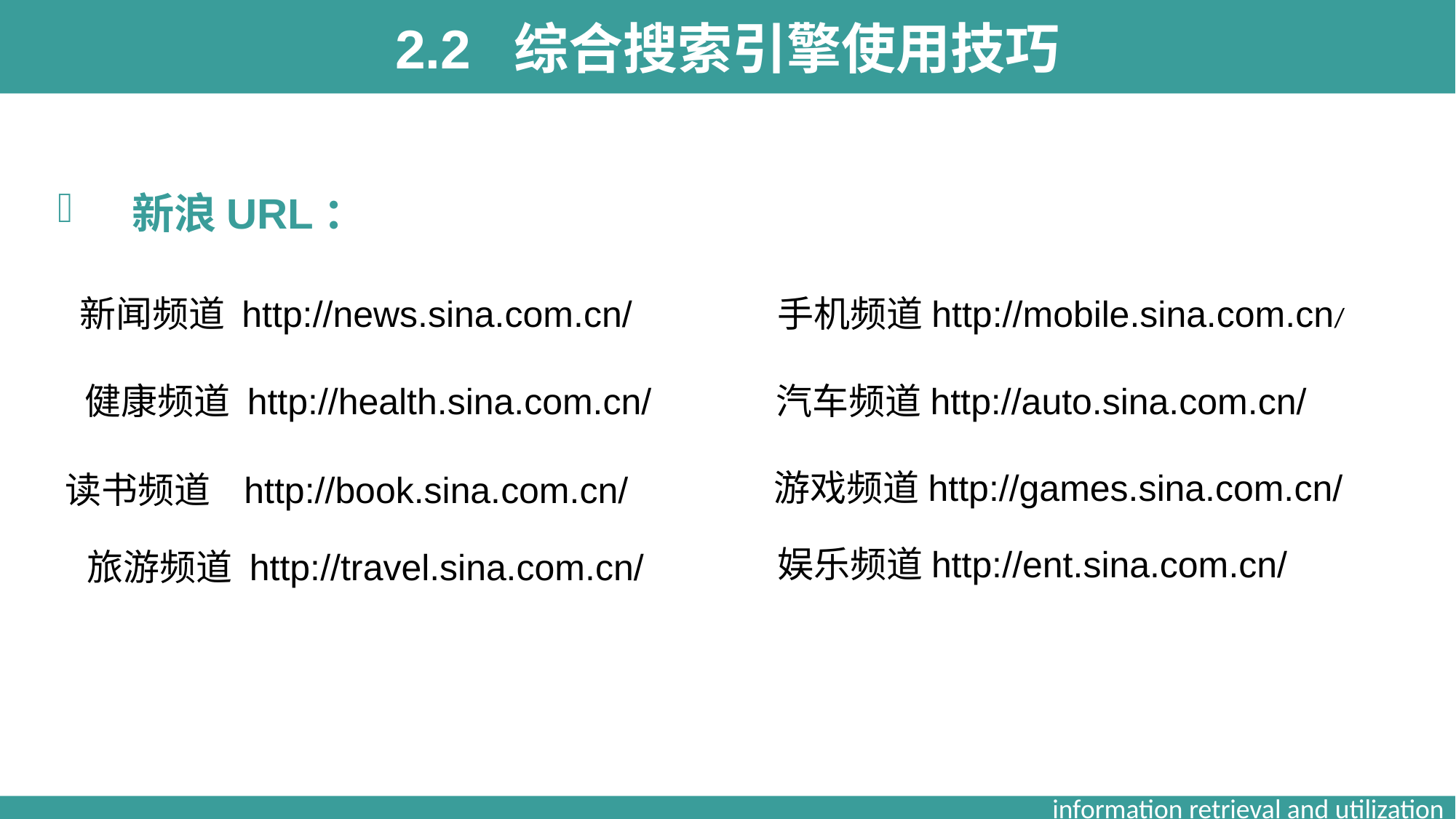

2.2  综合搜索引擎使用技巧
 新浪URL：
新闻频道 http://news.sina.com.cn/
手机频道http://mobile.sina.com.cn/
健康频道 http://health.sina.com.cn/
汽车频道http://auto.sina.com.cn/
游戏频道http://games.sina.com.cn/
读书频道   http://book.sina.com.cn/
娱乐频道http://ent.sina.com.cn/
旅游频道 http://travel.sina.com.cn/
information retrieval and utilization